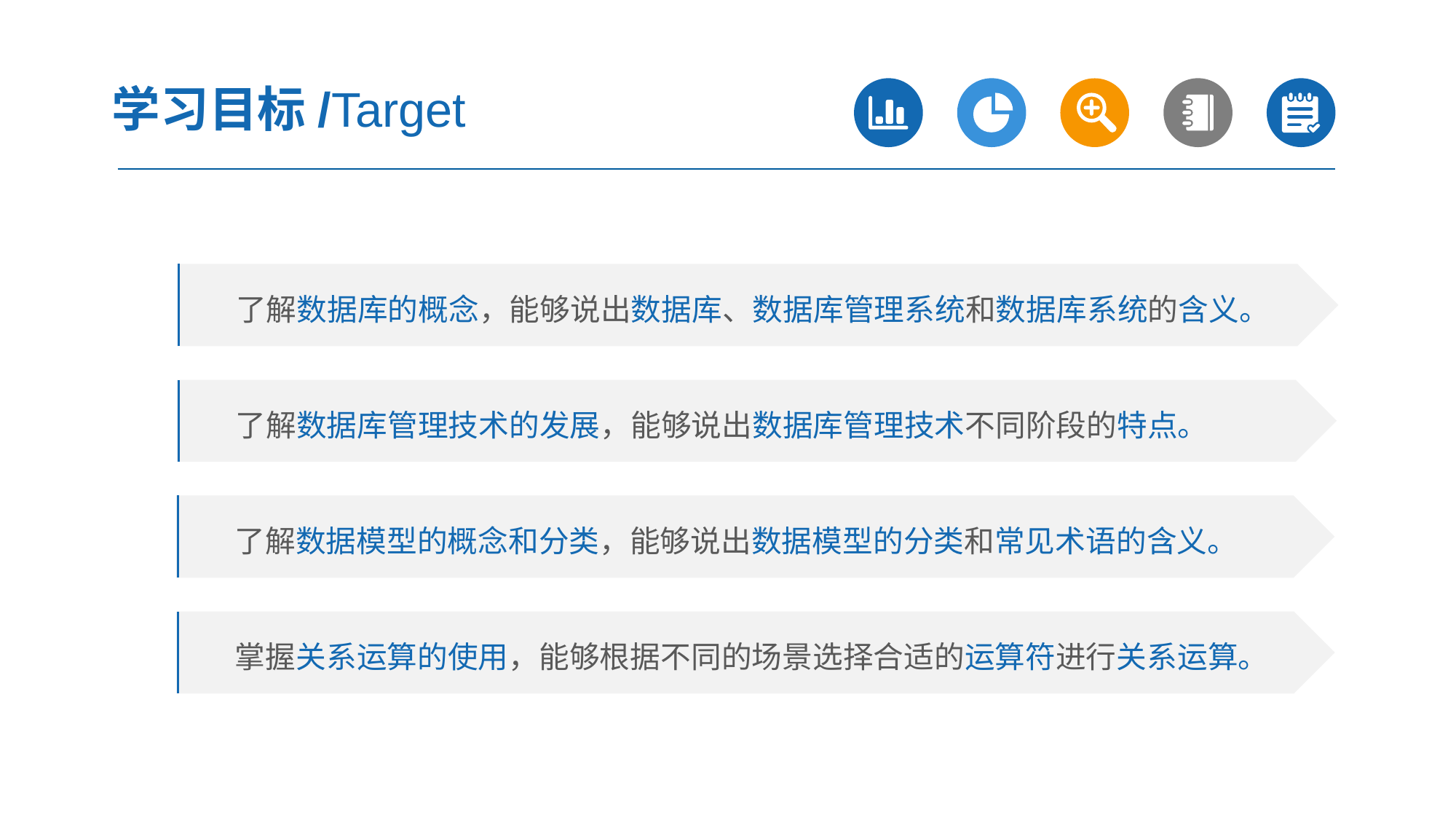

学习目标/Target
      了解数据库的概念，能够说出数据库、数据库管理系统和数据库系统的含义。

      了解数据库管理技术的发展，能够说出数据库管理技术不同阶段的特点。

      了解数据模型的概念和分类，能够说出数据模型的分类和常见术语的含义。

      掌握关系运算的使用，能够根据不同的场景选择合适的运算符进行关系运算。